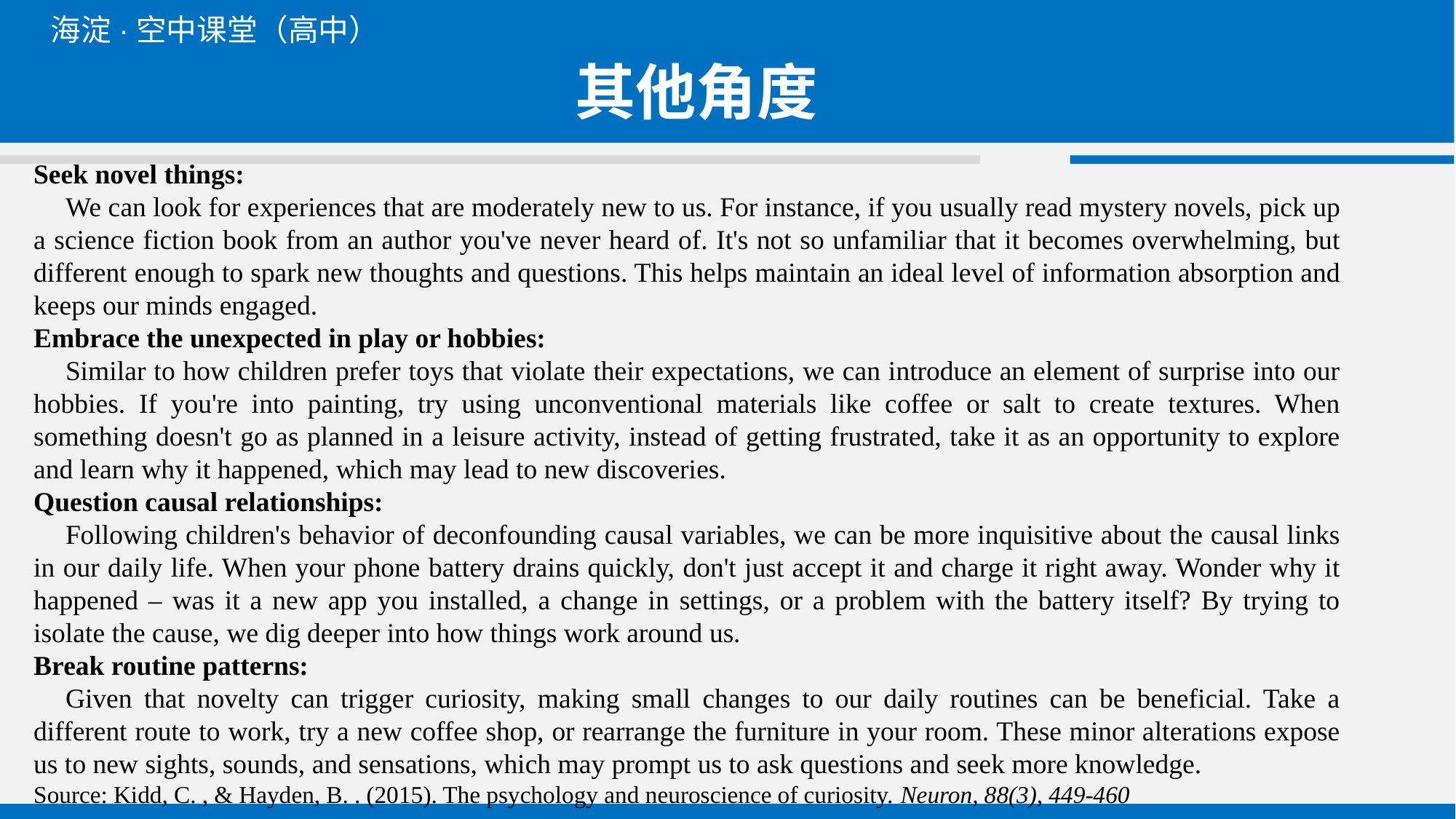

其他角度
Seek novel things:
We can look for experiences that are moderately new to us. For instance, if you usually read mystery novels, pick up a science fiction book from an author you've never heard of. It's not so unfamiliar that it becomes overwhelming, but different enough to spark new thoughts and questions. This helps maintain an ideal level of information absorption and keeps our minds engaged.
Embrace the unexpected in play or hobbies:
Similar to how children prefer toys that violate their expectations, we can introduce an element of surprise into our hobbies. If you're into painting, try using unconventional materials like coffee or salt to create textures. When something doesn't go as planned in a leisure activity, instead of getting frustrated, take it as an opportunity to explore and learn why it happened, which may lead to new discoveries.
Question causal relationships:
Following children's behavior of deconfounding causal variables, we can be more inquisitive about the causal links in our daily life. When your phone battery drains quickly, don't just accept it and charge it right away. Wonder why it happened – was it a new app you installed, a change in settings, or a problem with the battery itself? By trying to isolate the cause, we dig deeper into how things work around us.
Break routine patterns:
Given that novelty can trigger curiosity, making small changes to our daily routines can be beneficial. Take a different route to work, try a new coffee shop, or rearrange the furniture in your room. These minor alterations expose us to new sights, sounds, and sensations, which may prompt us to ask questions and seek more knowledge.
Source: Kidd, C. , & Hayden, B. . (2015). The psychology and neuroscience of curiosity. Neuron, 88(3), 449-460